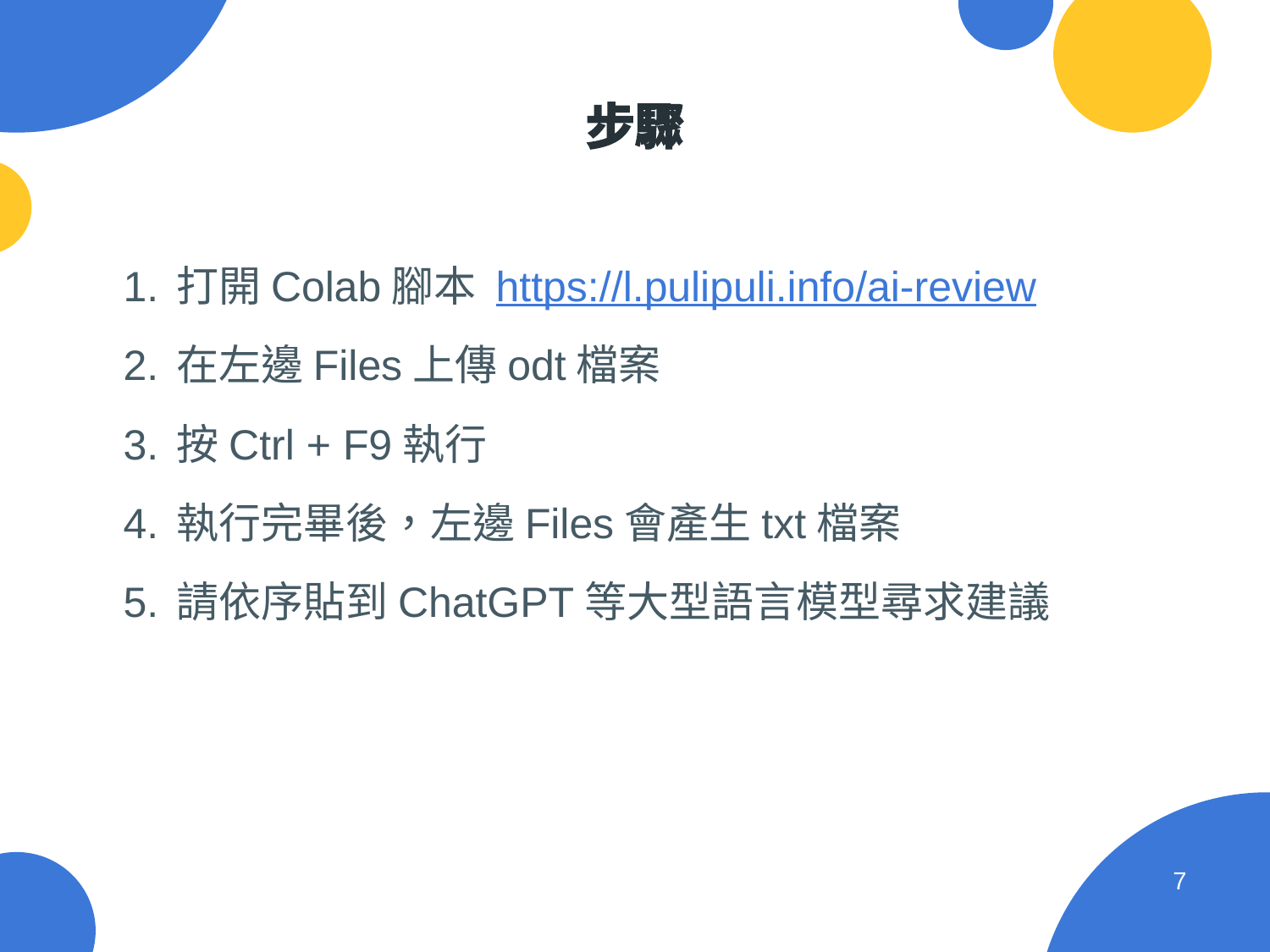

# 步驟
打開Colab腳本 https://l.pulipuli.info/ai-review
在左邊Files上傳odt檔案
按Ctrl + F9執行
執行完畢後，左邊Files會產生txt檔案
請依序貼到ChatGPT等大型語言模型尋求建議
7